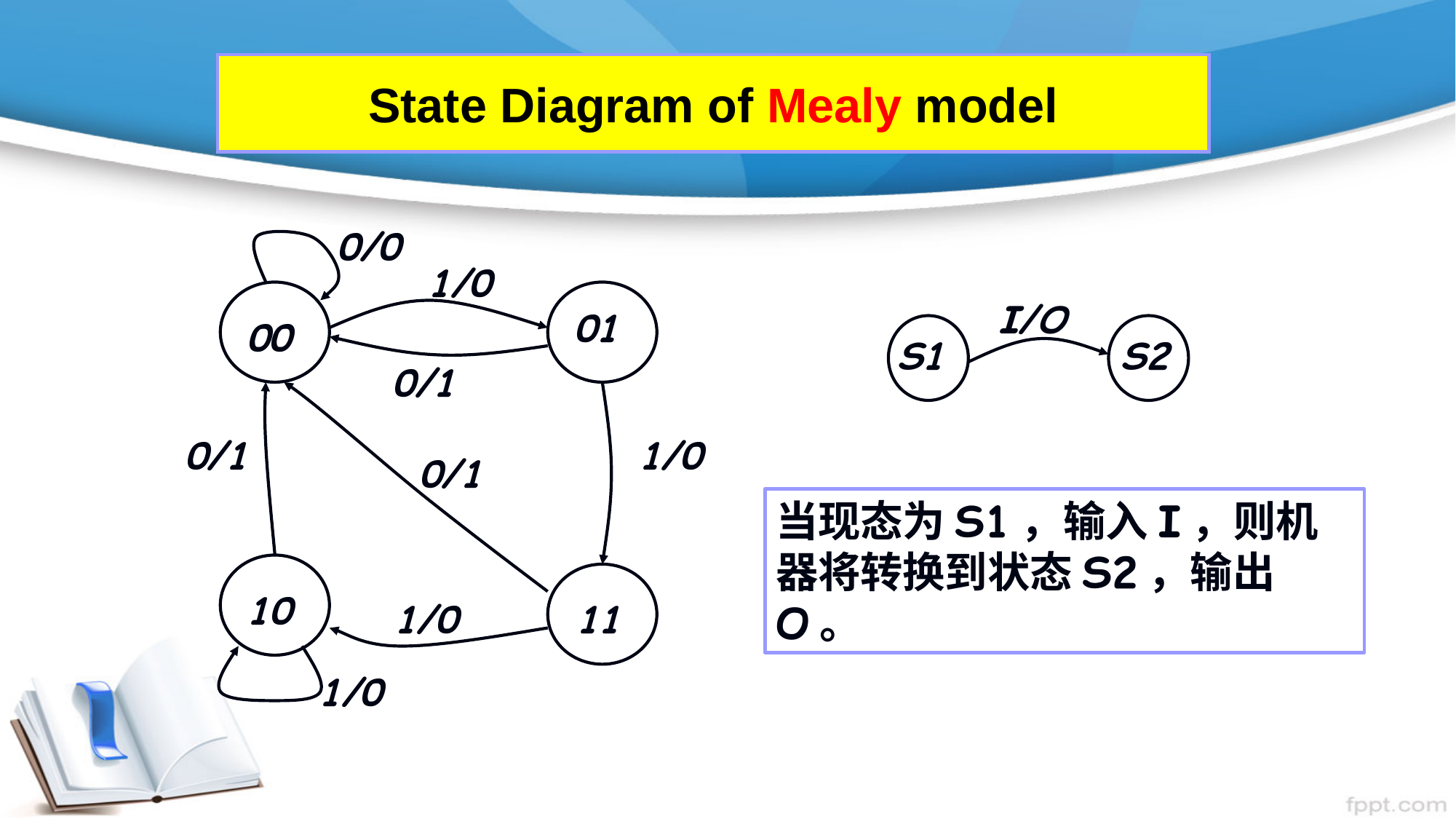

# State Diagram of Mealy model
0/0

1/0

01
00

0/1

0/1
0/1

10
1/0
11

1/0
1/0
I/O

S1
S2

当现态为S1，输入I，则机器将转换到状态S2，输出O。